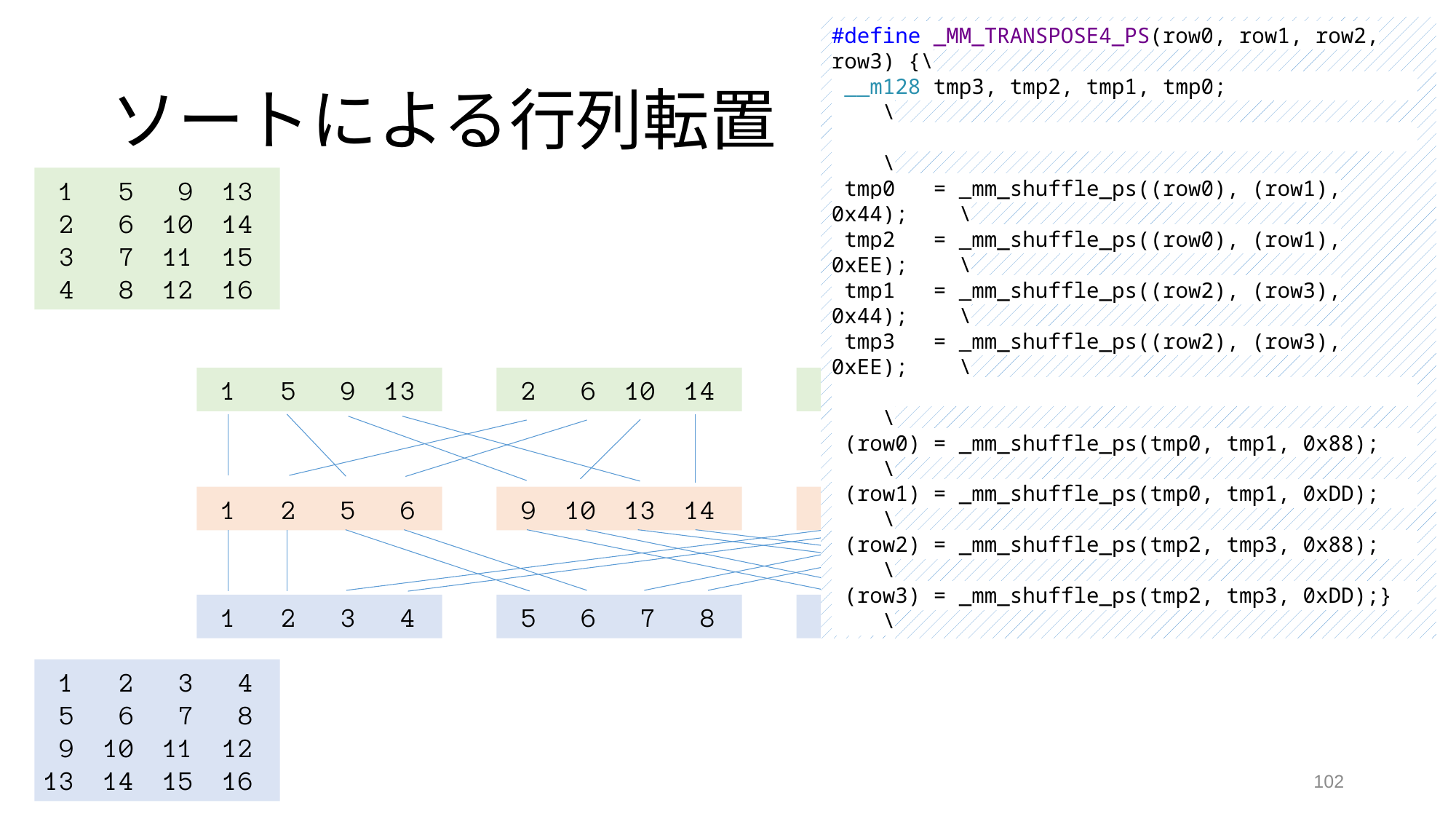

#define _MM_TRANSPOSE4_PS(row0, row1, row2, row3) {\
 __m128 tmp3, tmp2, tmp1, tmp0;                    \
                                                   \
 tmp0   = _mm_shuffle_ps((row0), (row1), 0x44);    \
 tmp2   = _mm_shuffle_ps((row0), (row1), 0xEE);    \
 tmp1   = _mm_shuffle_ps((row2), (row3), 0x44);    \
 tmp3   = _mm_shuffle_ps((row2), (row3), 0xEE);    \
                                                   \
 (row0) = _mm_shuffle_ps(tmp0, tmp1, 0x88);        \
 (row1) = _mm_shuffle_ps(tmp0, tmp1, 0xDD);        \
 (row2) = _mm_shuffle_ps(tmp2, tmp3, 0x88);        \
 (row3) = _mm_shuffle_ps(tmp2, tmp3, 0xDD);}       \
# ソートによる行列転置
 1   5   9  13
 2   6  10  14
 3   7  11  15
 4   8  12  16
 1   5   9  13
 2   6  10  14
 3   7  11  15
 4   8  12  16
 1   2   5   6
 9  10  13  14
 3   4   7   8
11  12  15  16
 1   2   3   4
 5   6   7   8
 9  10  11  12
13  14  15  16
 1   2   3   4
 5   6   7   8
 9  10  11  12
13  14  15  16
102